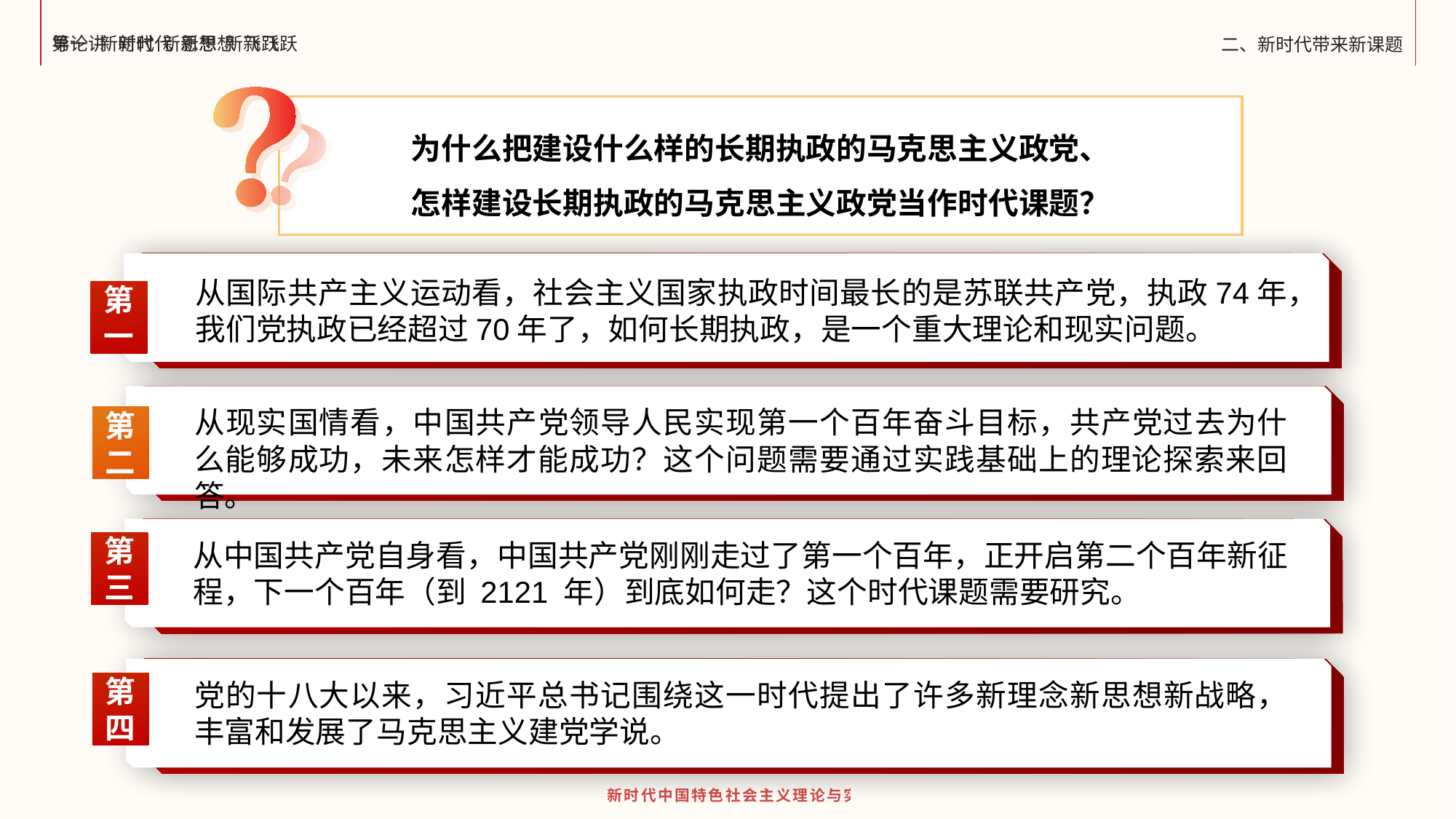

第一讲   新时代  新思想  新飞跃

为什么把建设什么样的长期执政的马克思主义政党、
怎样建设长期执政的马克思主义政党当作时代课题？

从国际共产主义运动看，社会主义国家执政时间最长的是苏联共产党，执政74年，我们党执政已经超过70年了，如何长期执政，是一个重大理论和现实问题。
第一

从现实国情看，中国共产党领导人民实现第一个百年奋斗目标，共产党过去为什么能够成功，未来怎样才能成功？这个问题需要通过实践基础上的理论探索来回答。
第二

从中国共产党自身看，中国共产党刚刚走过了第一个百年，正开启第二个百年新征程，下一个百年（到 2121 年）到底如何走？这个时代课题需要研究。
第三

党的十八大以来，习近平总书记围绕这一时代提出了许多新理念新思想新战略，丰富和发展了马克思主义建党学说。
第四